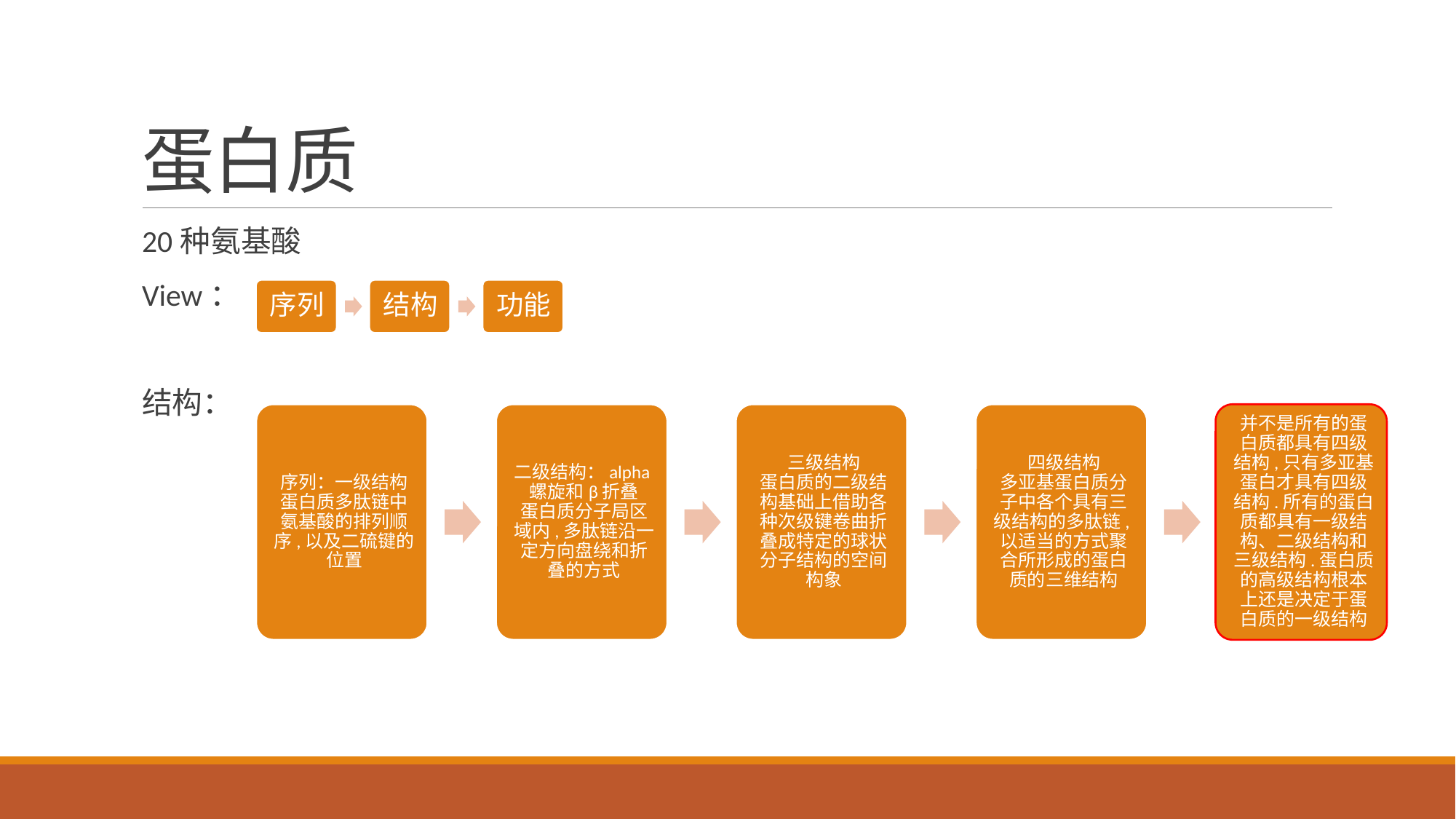

# 蛋白质
20种氨基酸
View：

结构：
序列

结构

功能
序列：一级结构
蛋白质多肽链中氨基酸的排列顺序,以及二硫键的位置

二级结构：alpha螺旋和β折叠
蛋白质分子局区域内,多肽链沿一定方向盘绕和折叠的方式

三级结构
蛋白质的二级结构基础上借助各种次级键卷曲折叠成特定的球状分子结构的空间构象

四级结构
多亚基蛋白质分子中各个具有三级结构的多肽链,以适当的方式聚合所形成的蛋白质的三维结构

并不是所有的蛋白质都具有四级结构,只有多亚基蛋白才具有四级结构.所有的蛋白质都具有一级结构、二级结构和三级结构.蛋白质的高级结构根本上还是决定于蛋白质的一级结构